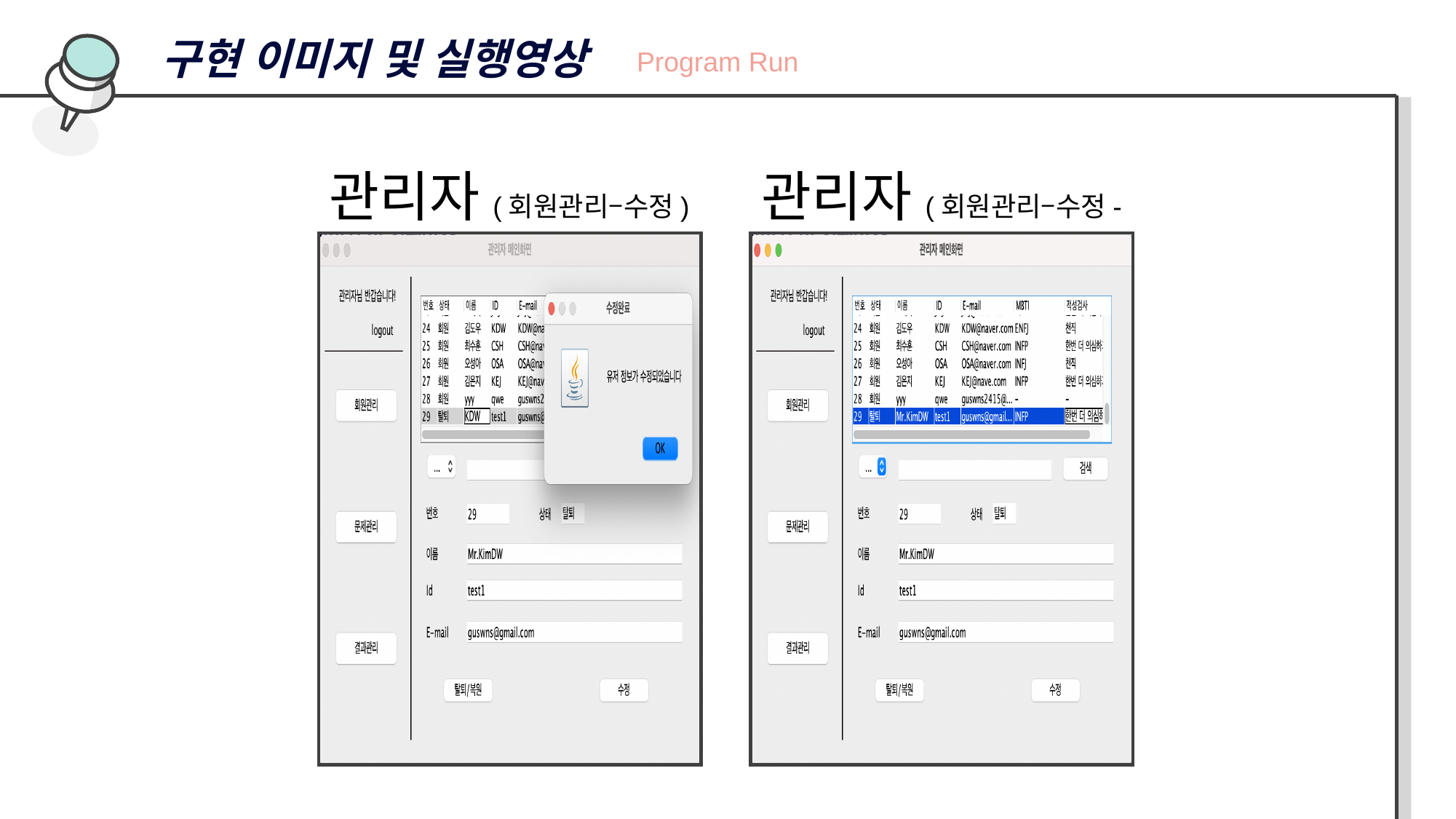

구현 이미지 및 실행영상

Program Run

관리자(회원관리–수정)
관리자(회원관리–수정-결과)